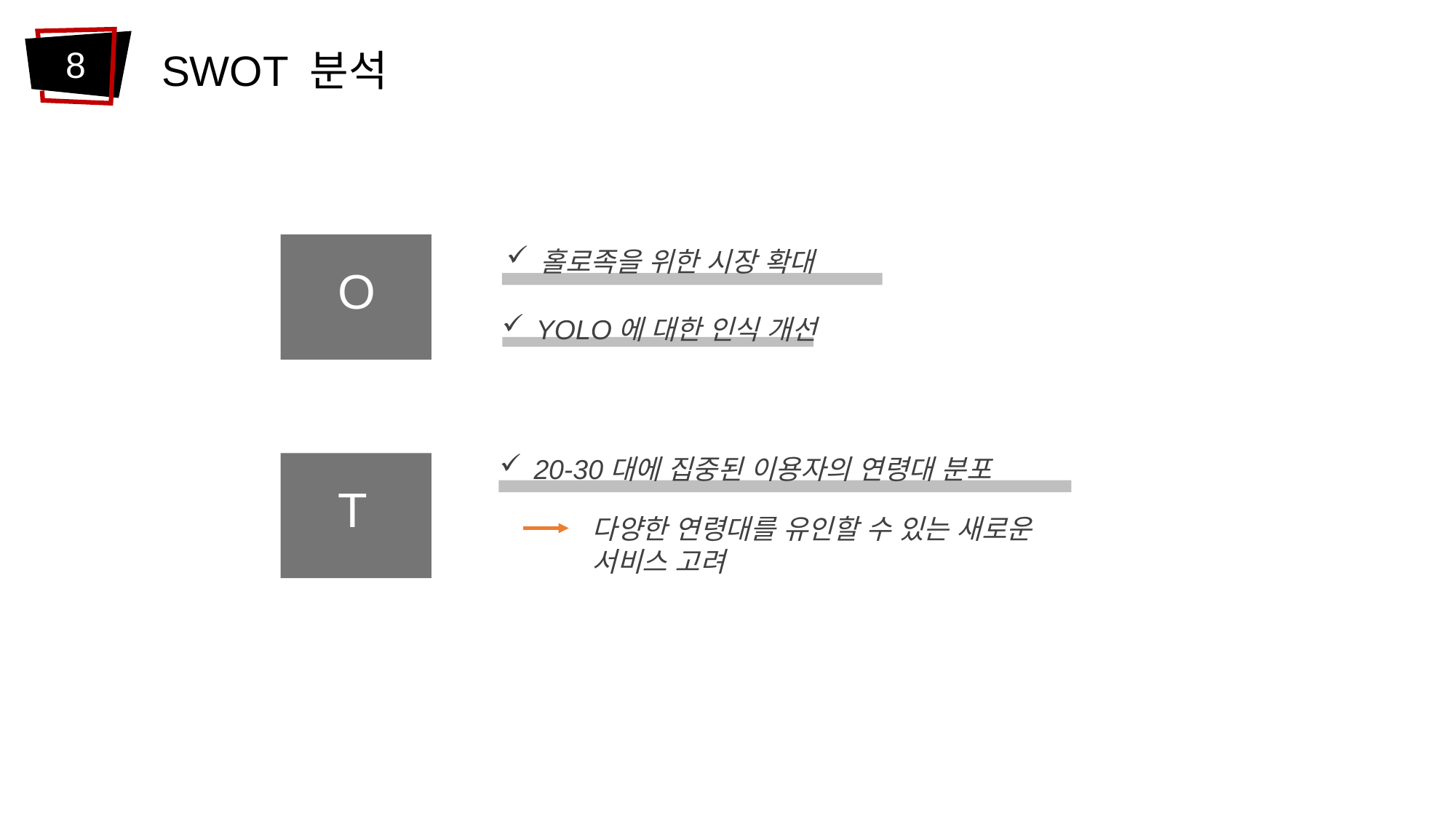

8
SWOT 분석

홀로족을 위한 시장 확대

O
YOLO에 대한 인식 개선

20-30대에 집중된 이용자의 연령대 분포

T
다양한 연령대를 유인할 수 있는 새로운 서비스 고려